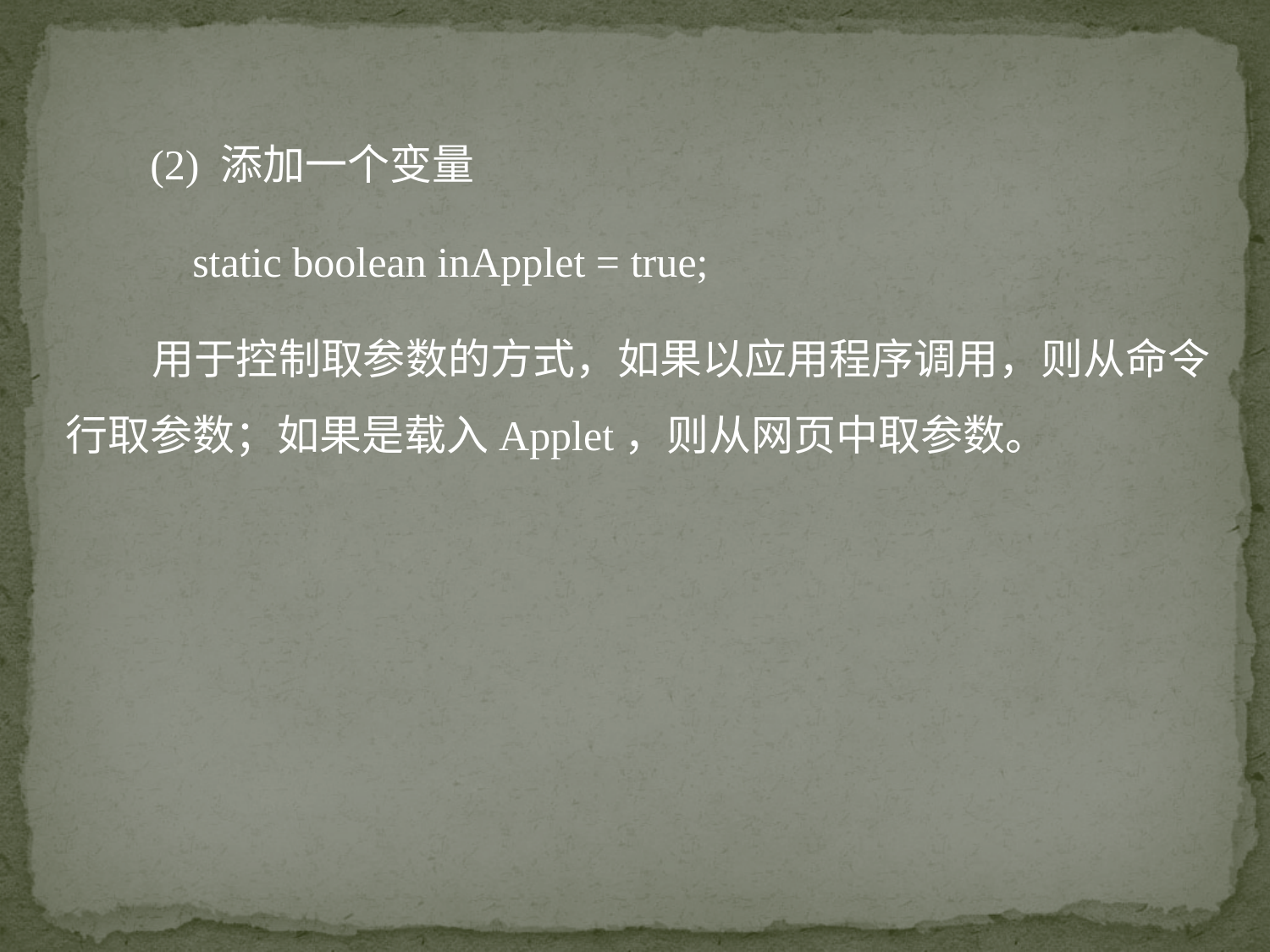

(2) 添加一个变量
	static boolean inApplet = true;
        用于控制取参数的方式，如果以应用程序调用，则从命令行取参数；如果是载入Applet，则从网页中取参数。